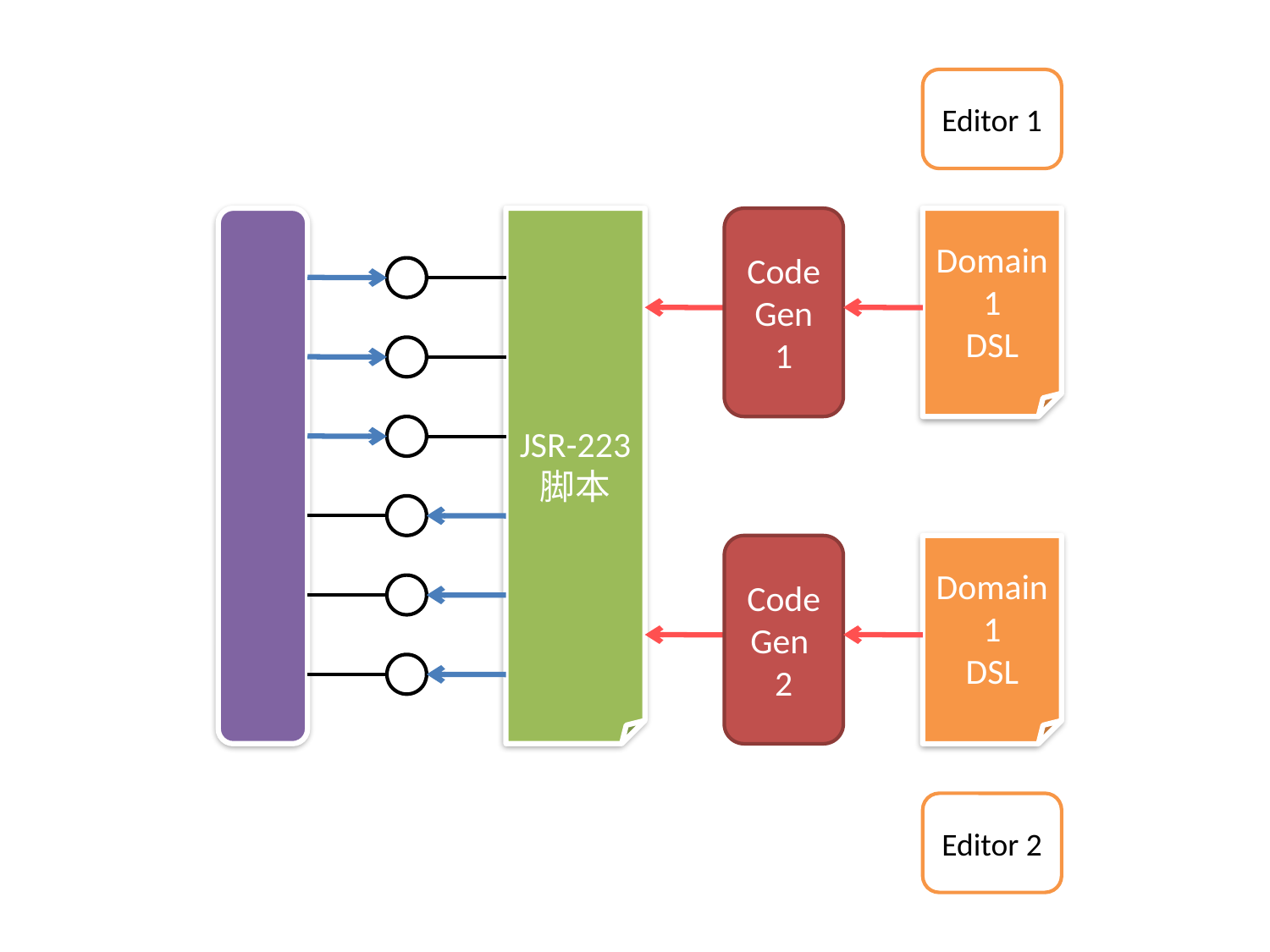

Editor 1

JSR-223
脚本
Code
Gen
1
Domain1
DSL

Code
Gen
2
Domain1
DSL

Editor 2